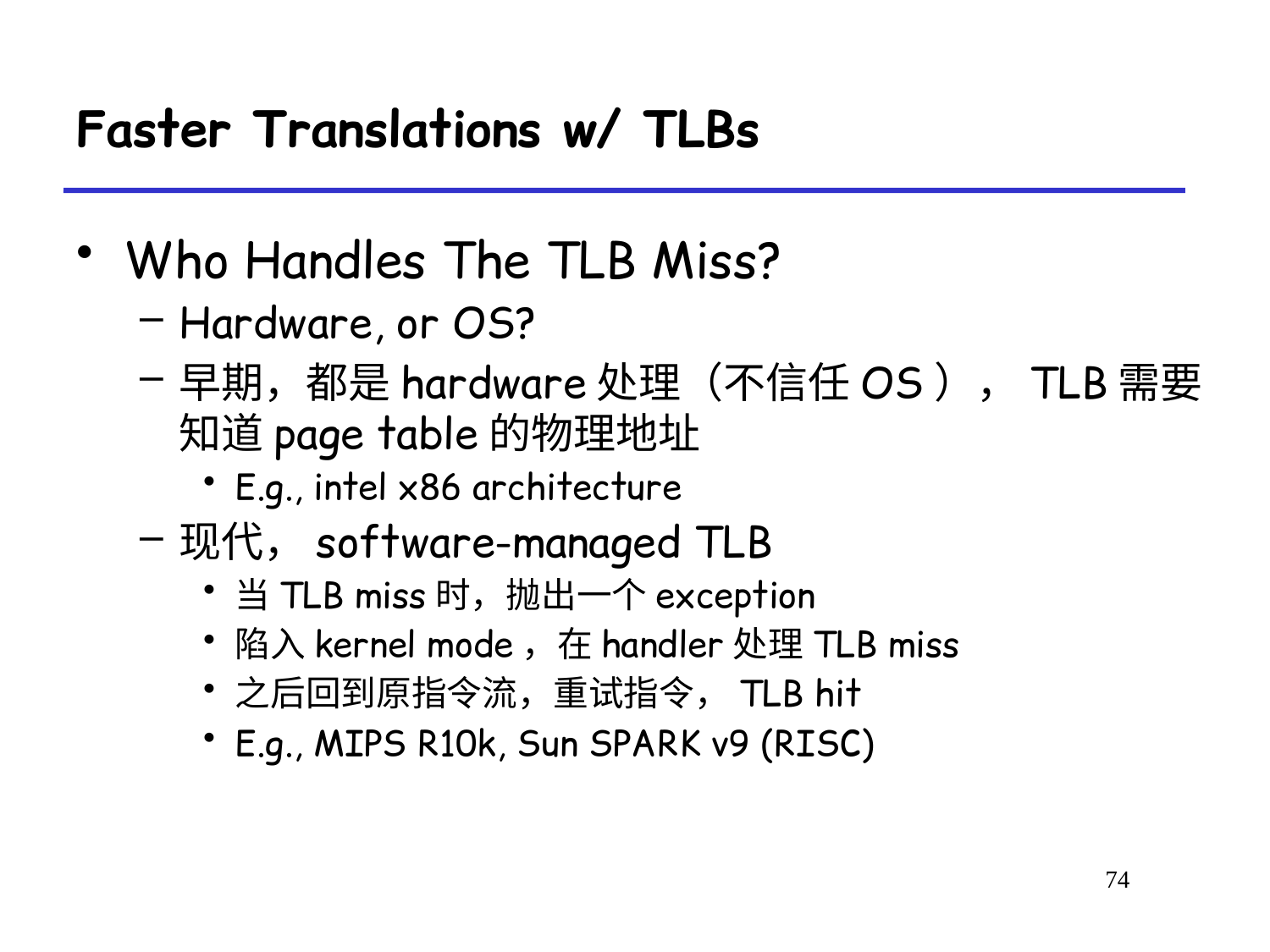

# Faster Translations w/ TLBs
Who Handles The TLB Miss?
Hardware, or OS?
早期，都是hardware处理（不信任OS），TLB需要知道page table的物理地址
E.g., intel x86 architecture
现代，software-managed TLB
当TLB miss时，抛出一个exception
陷入kernel mode，在handler处理TLB miss
之后回到原指令流，重试指令，TLB hit
E.g., MIPS R10k, Sun SPARK v9 (RISC)

74